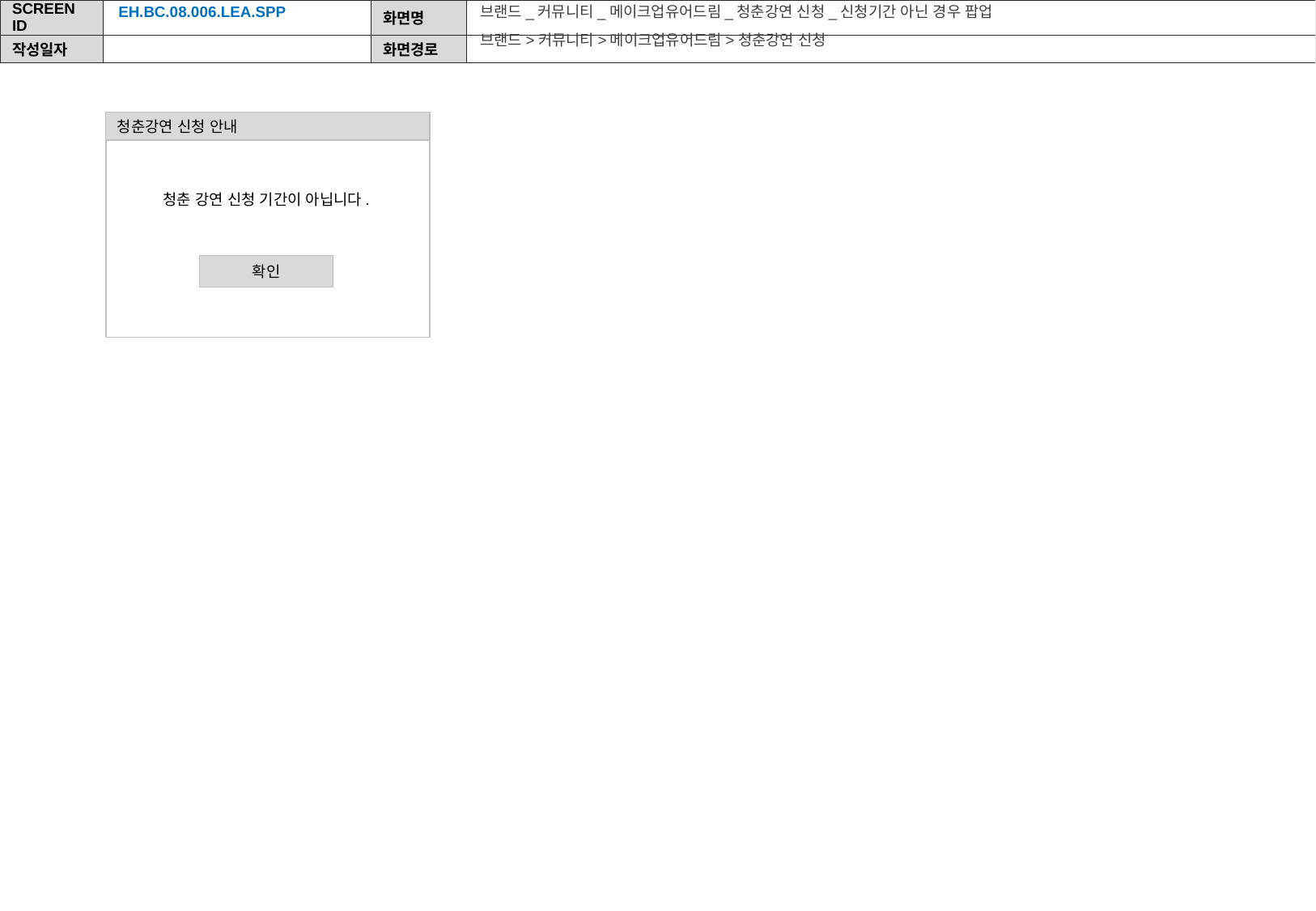

EH.BC.08.006.LEA.SPP
브랜드_커뮤니티_메이크업유어드림_청춘강연 신청_신청기간 아닌 경우 팝업
브랜드>커뮤니티>메이크업유어드림>청춘강연 신청
청춘강연 신청 안내

청춘 강연 신청 기간이 아닙니다.
확인